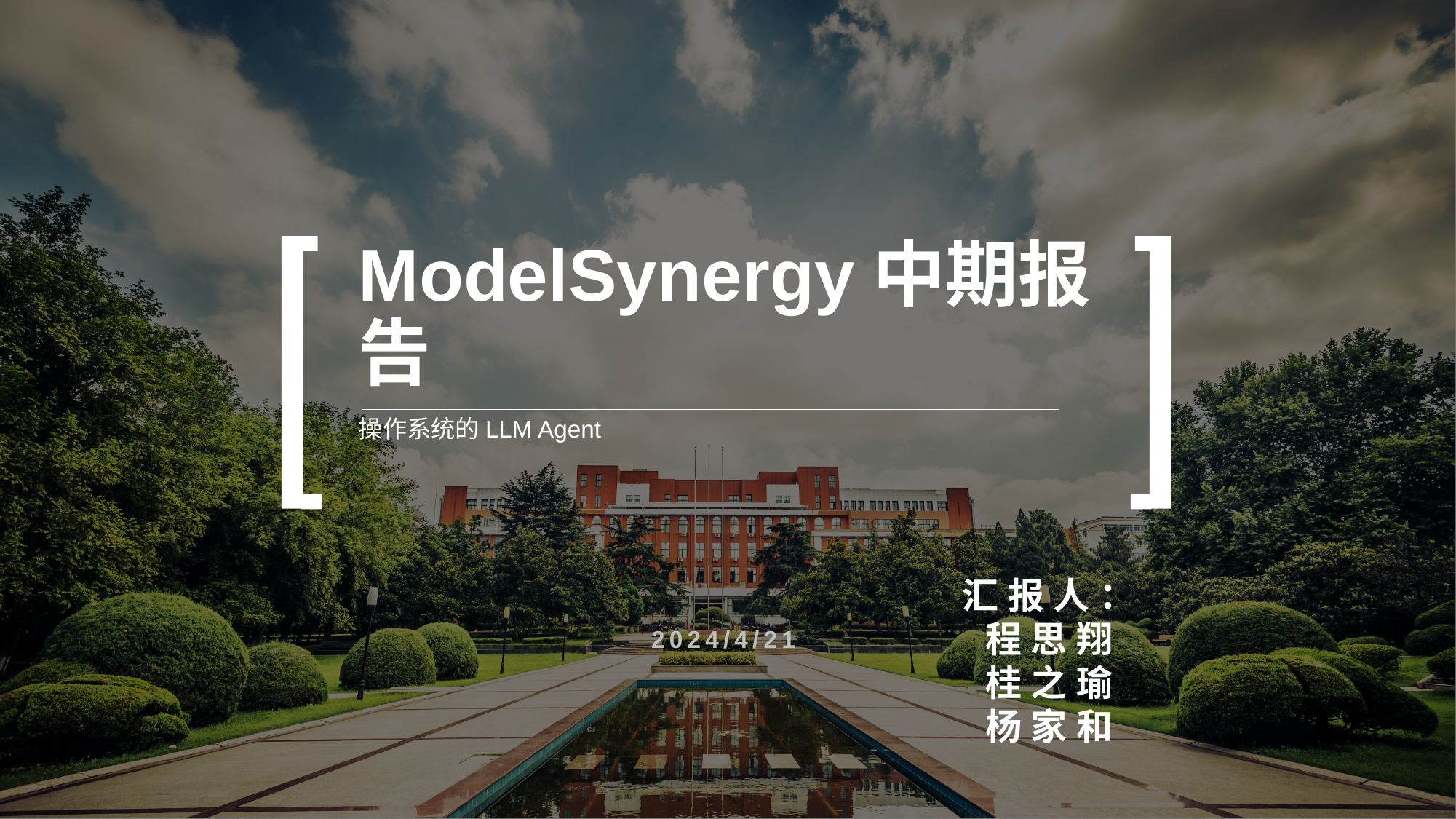

# ModelSynergy中期报告
操作系统的LLM Agent
汇报人：
程思翔
桂之瑜
杨家和
2024/4/21